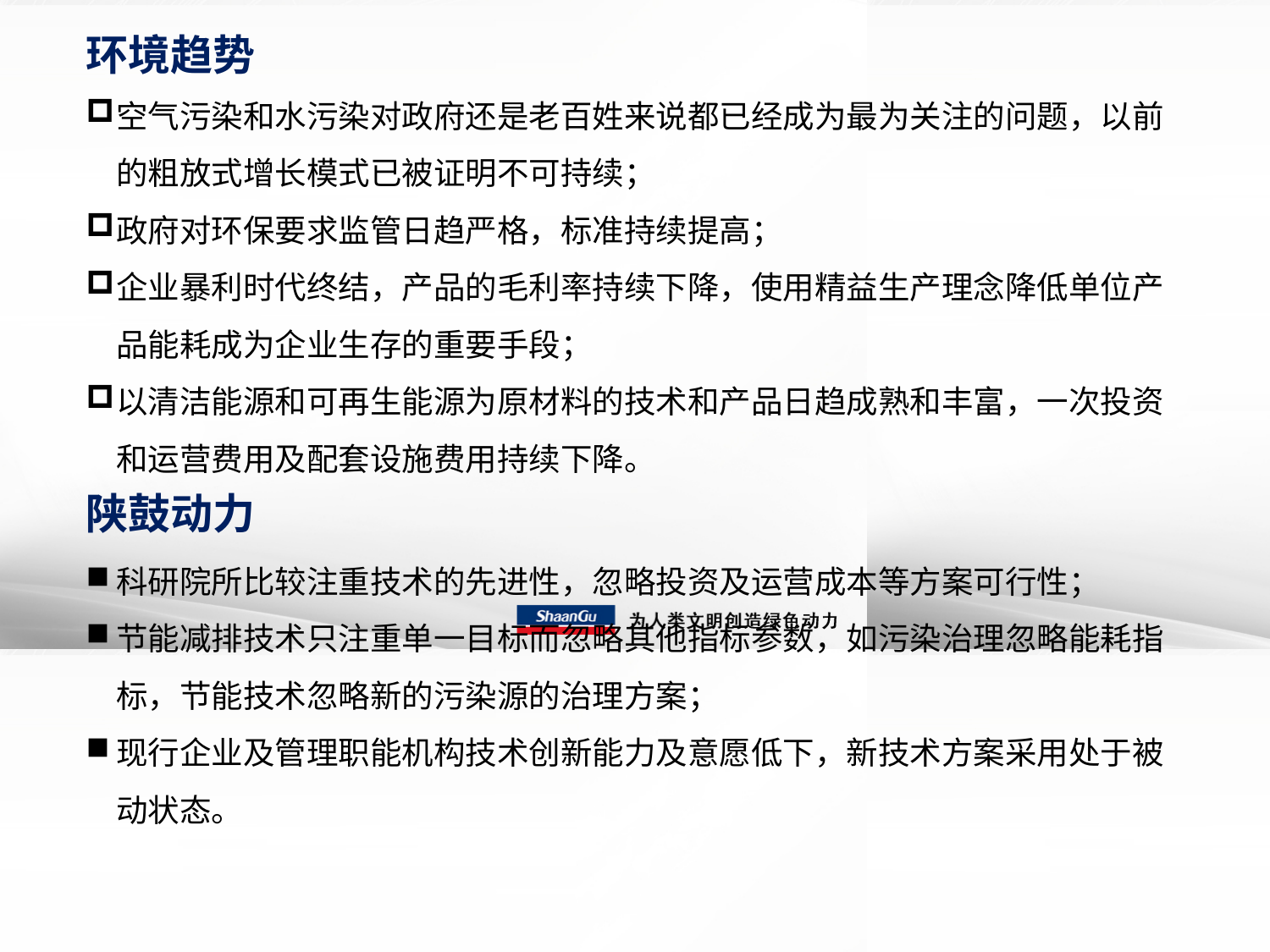

环境趋势
空气污染和水污染对政府还是老百姓来说都已经成为最为关注的问题，以前的粗放式增长模式已被证明不可持续；
政府对环保要求监管日趋严格，标准持续提高；
企业暴利时代终结，产品的毛利率持续下降，使用精益生产理念降低单位产品能耗成为企业生存的重要手段；
以清洁能源和可再生能源为原材料的技术和产品日趋成熟和丰富，一次投资和运营费用及配套设施费用持续下降。
陕鼓动力
科研院所比较注重技术的先进性，忽略投资及运营成本等方案可行性；
节能减排技术只注重单一目标而忽略其他指标参数，如污染治理忽略能耗指标，节能技术忽略新的污染源的治理方案；
现行企业及管理职能机构技术创新能力及意愿低下，新技术方案采用处于被动状态。